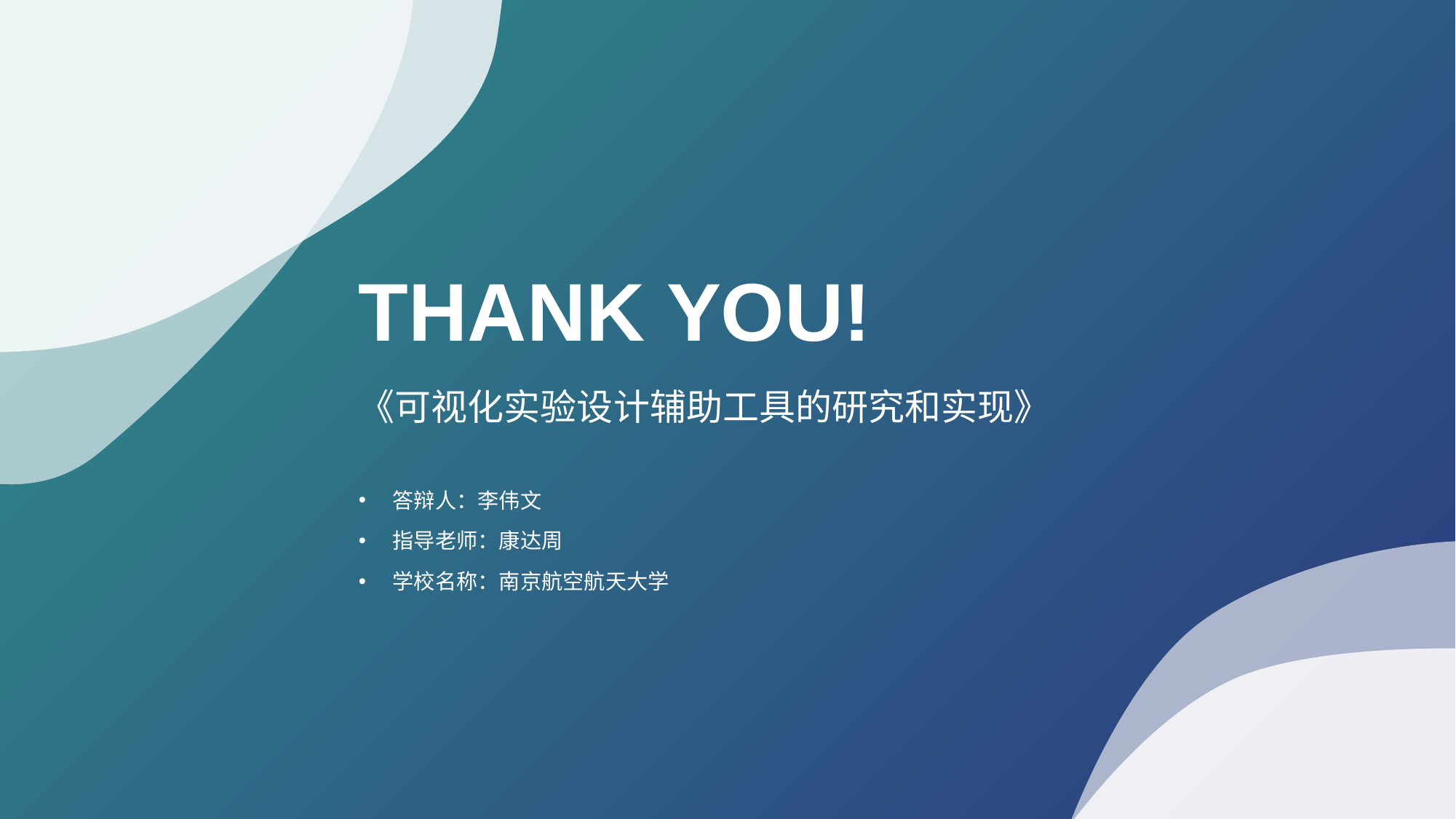

THANK YOU!
《可视化实验设计辅助工具的研究和实现》
答辩人：李伟文
指导老师：康达周
学校名称：南京航空航天大学